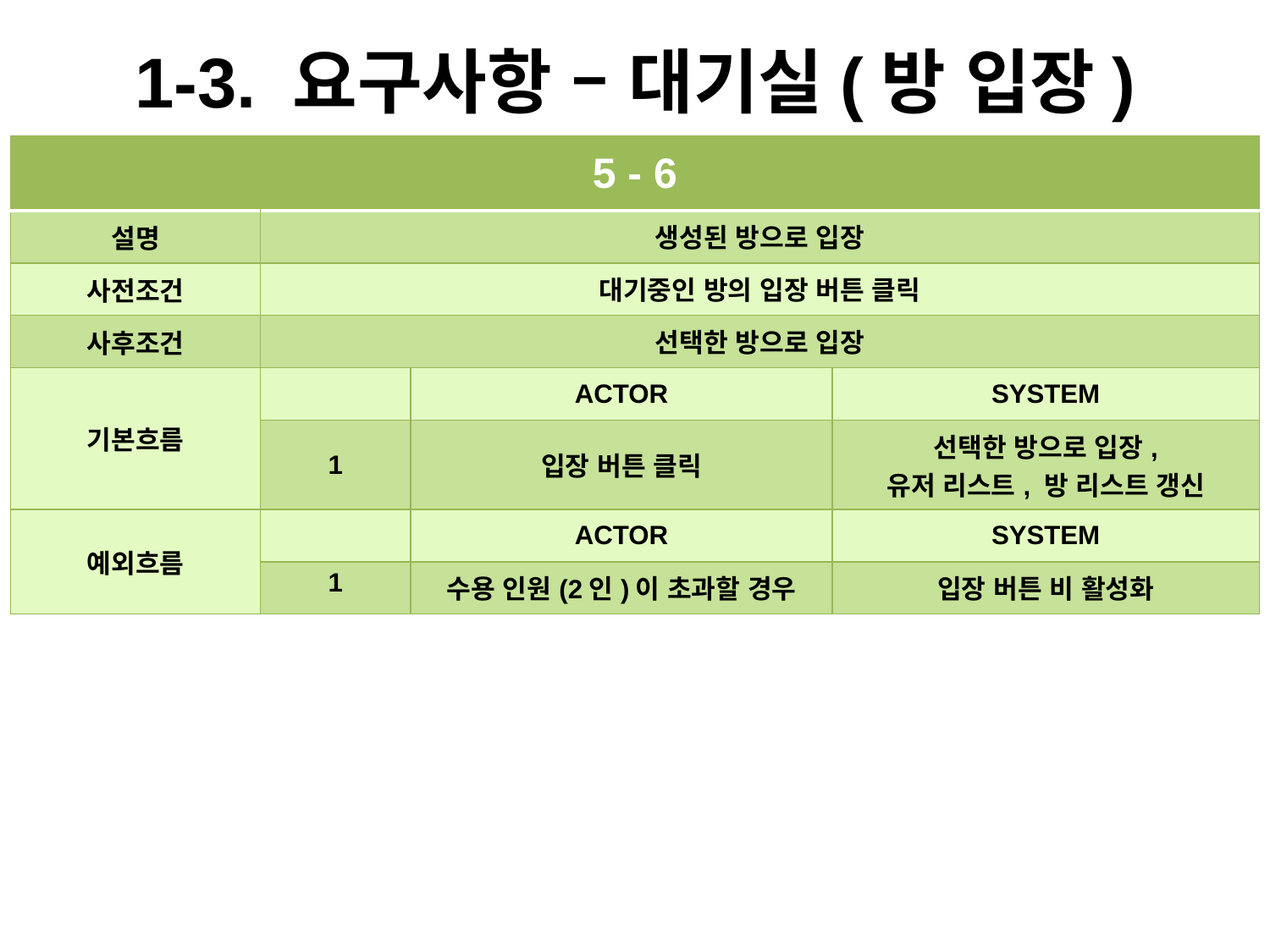

# 1-3. 요구사항 – 대기실(방 입장)
| 5 - 6 |  |  |  |
| --- | --- | --- | --- |
| 설명 | 생성된 방으로 입장 |  |  |
| 사전조건 | 대기중인 방의 입장 버튼 클릭 |  |  |
| 사후조건 | 선택한 방으로 입장 |  |  |
| 기본흐름 |  | ACTOR | SYSTEM |
|  | 1 | 입장 버튼 클릭 | 선택한 방으로 입장, 유저 리스트, 방 리스트 갱신 |
| 예외흐름 |  | ACTOR | SYSTEM |
|  | 1 | 수용 인원(2인)이 초과할 경우 | 입장 버튼 비 활성화 |